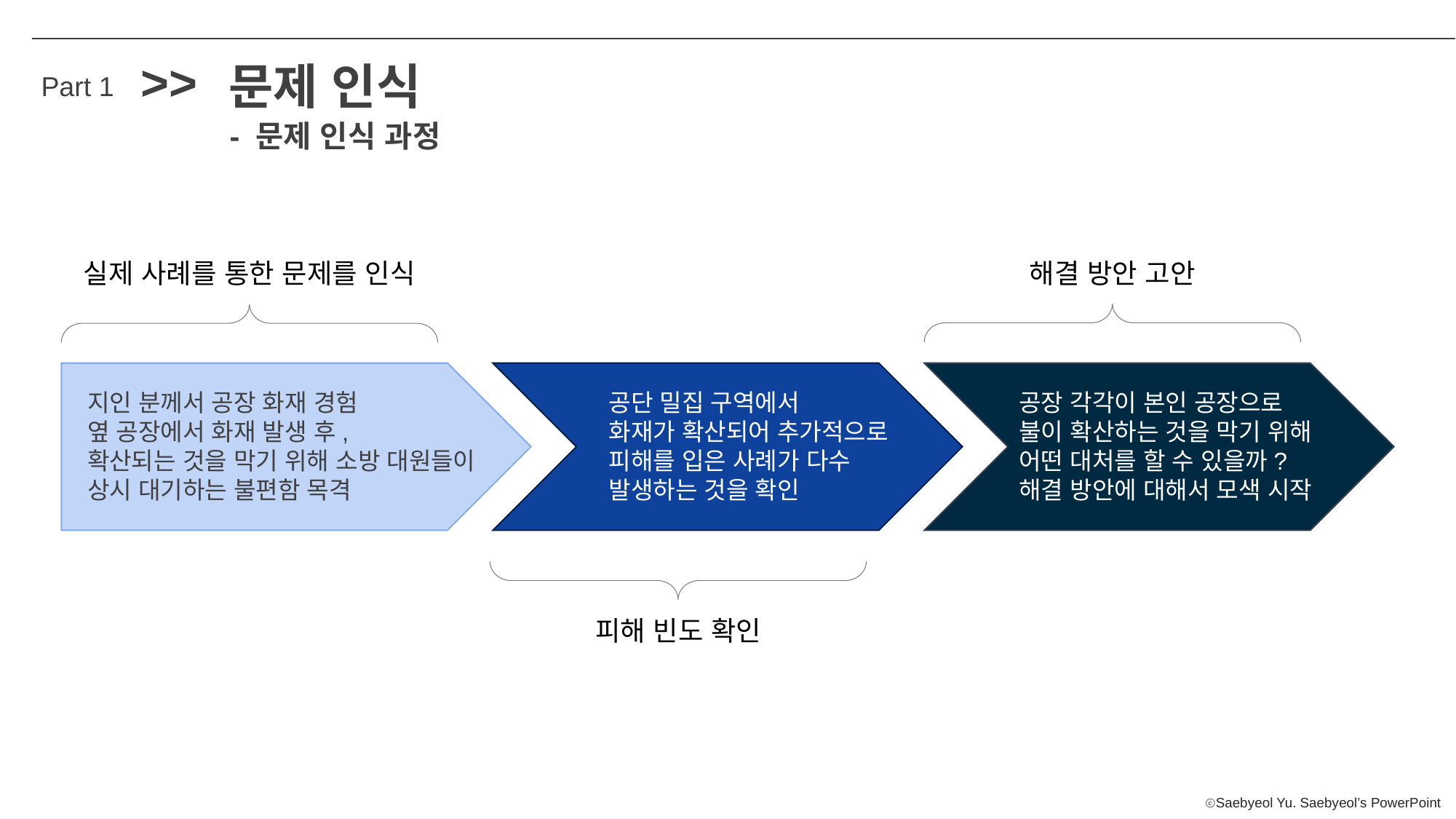

>>
문제 인식
Part 1
- 문제 인식 과정

실제 사례를 통한 문제를 인식
해결 방안 고안

지인 분께서 공장 화재 경험
옆 공장에서 화재 발생 후,
확산되는 것을 막기 위해 소방 대원들이
상시 대기하는 불편함 목격
공단 밀집 구역에서
화재가 확산되어 추가적으로
피해를 입은 사례가 다수
발생하는 것을 확인
공장 각각이 본인 공장으로
불이 확산하는 것을 막기 위해
어떤 대처를 할 수 있을까?
해결 방안에 대해서 모색 시작

피해 빈도 확인